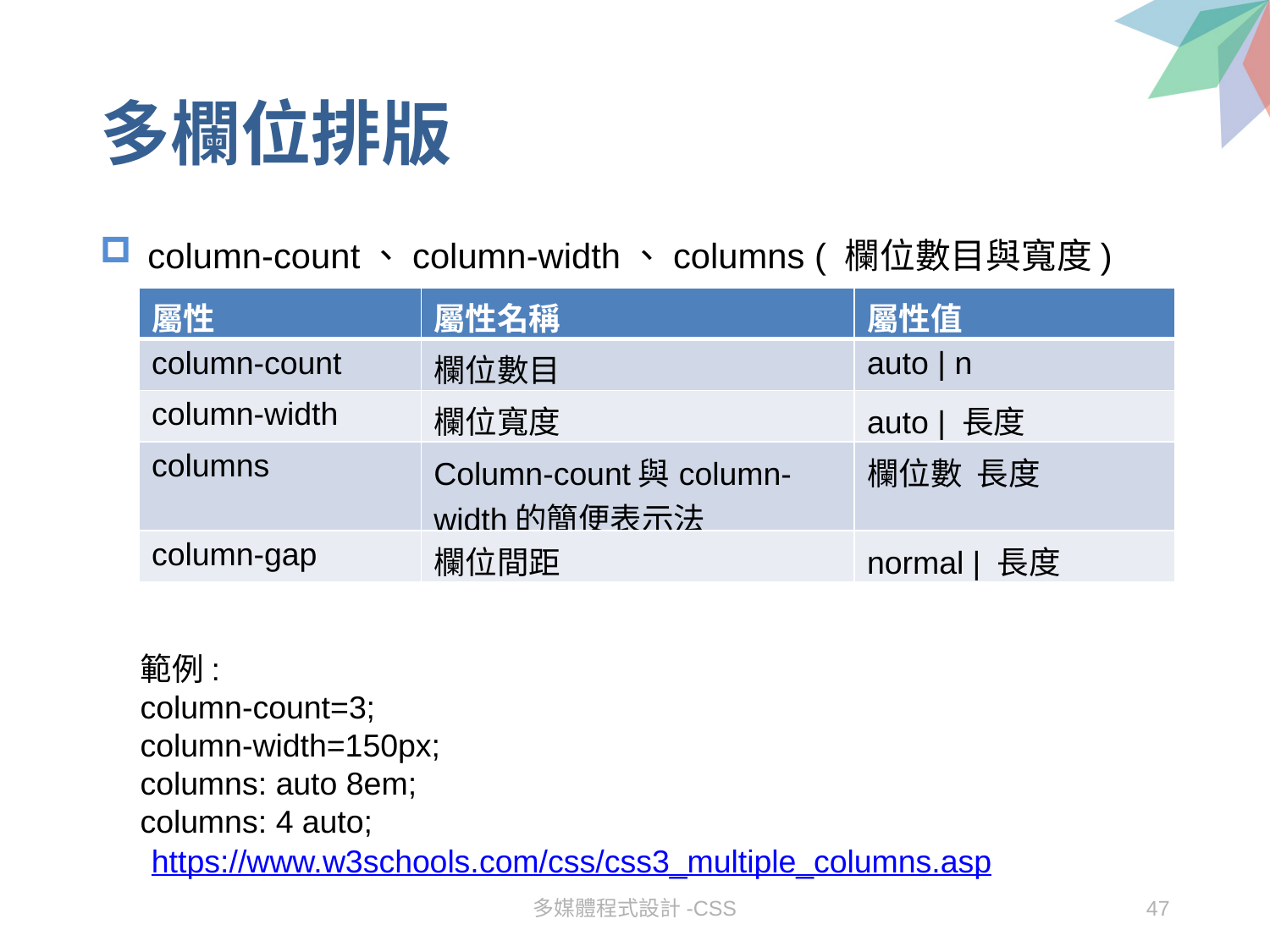

# 多欄位排版
column-count、column-width、columns ( 欄位數目與寬度)
| 屬性 | 屬性名稱 | 屬性值 |
| --- | --- | --- |
| column-count | 欄位數目 | auto | n |
| column-width | 欄位寬度 | auto | 長度 |
| columns | Column-count與column-width的簡便表示法 | 欄位數 長度 |
| column-gap | 欄位間距 | normal | 長度 |
範例:
column-count=3;
column-width=150px;
columns: auto 8em;
columns: 4 auto;
https://www.w3schools.com/css/css3_multiple_columns.asp

多媒體程式設計-CSS
47